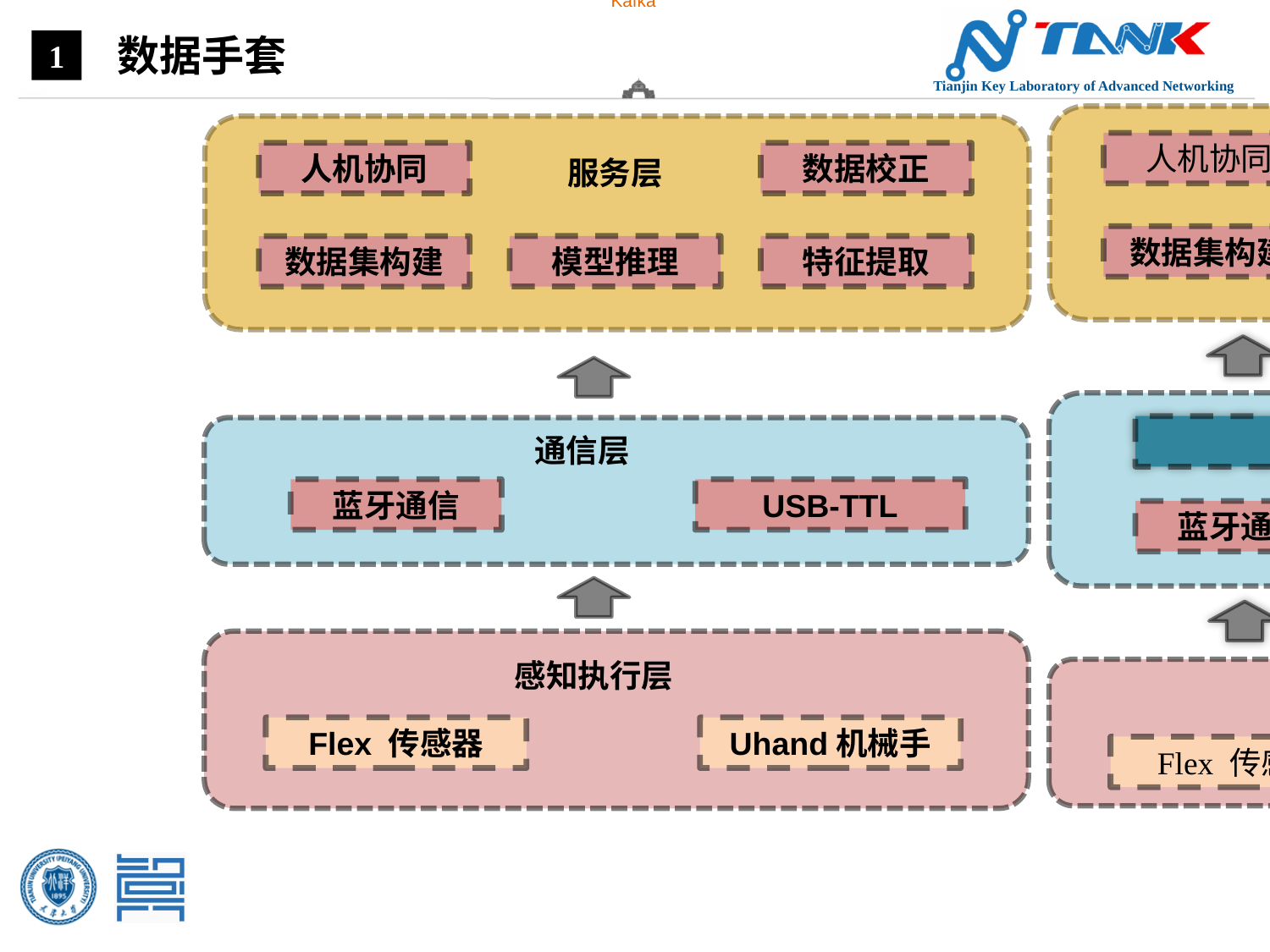

Kafka
 数据手套
1

服务层
AI 推理
特征提取
数据集构建
人机协同
数据校正

服务层
模型推理
特征提取
数据集构建
人机协同
数据校正

蓝牙通信
通信层
USB-TTL
Kafaka 消息中间件

通信层
蓝牙通信
USB-TTL

感知执行层
Flex 传感器
Uhand机械手

感知执行层
Flex 传感器
Uhand 机械手